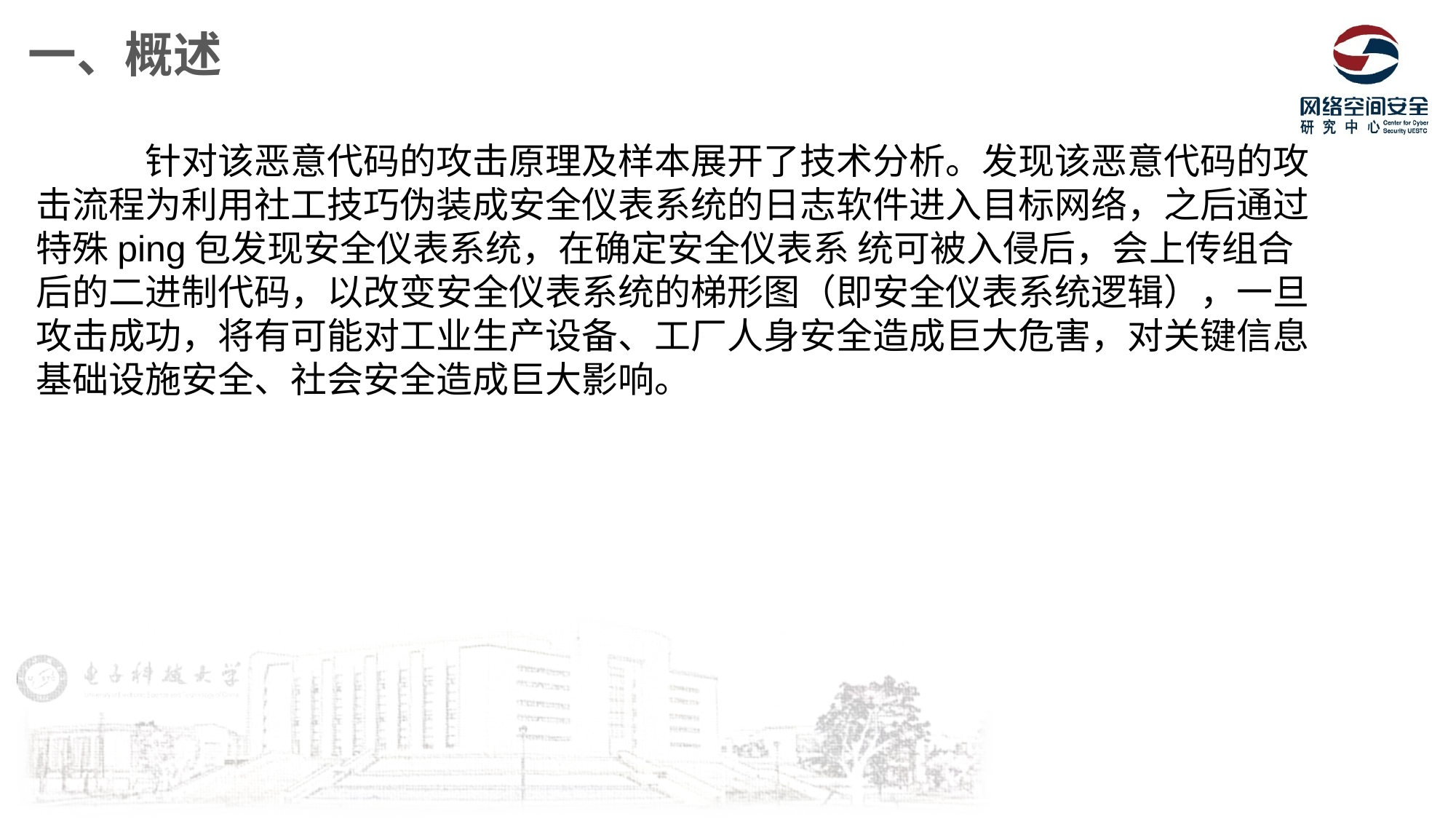

一、概述

	针对该恶意代码的攻击原理及样本展开了技术分析。发现该恶意代码的攻击流程为利用社工技巧伪装成安全仪表系统的日志软件进入目标网络，之后通过特殊ping包发现安全仪表系统，在确定安全仪表系 统可被入侵后，会上传组合后的二进制代码，以改变安全仪表系统的梯形图（即安全仪表系统逻辑），一旦攻击成功，将有可能对工业生产设备、工厂人身安全造成巨大危害，对关键信息基础设施安全、社会安全造成巨大影响。